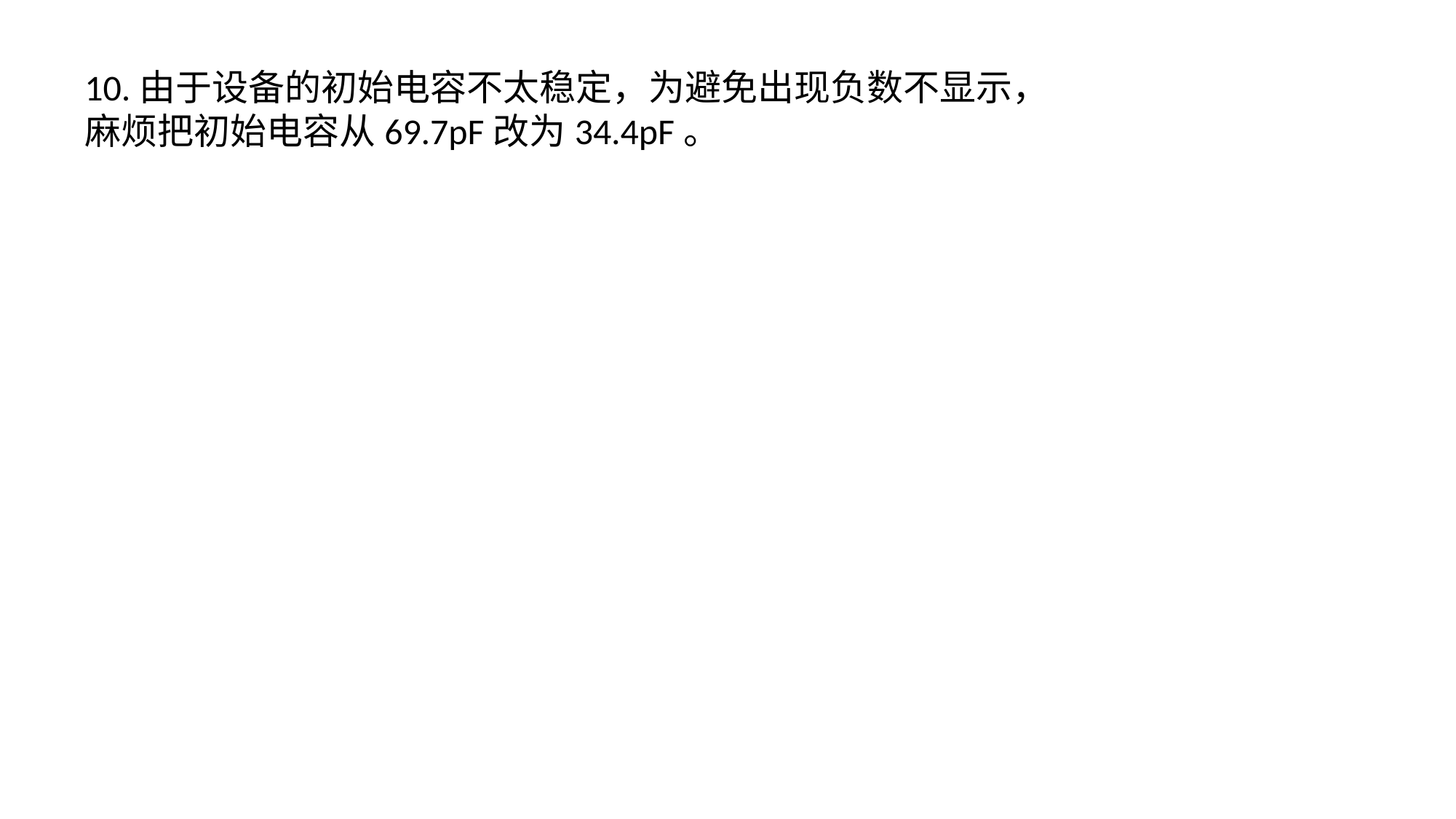

10.由于设备的初始电容不太稳定，为避免出现负数不显示，
麻烦把初始电容从69.7pF改为34.4pF。